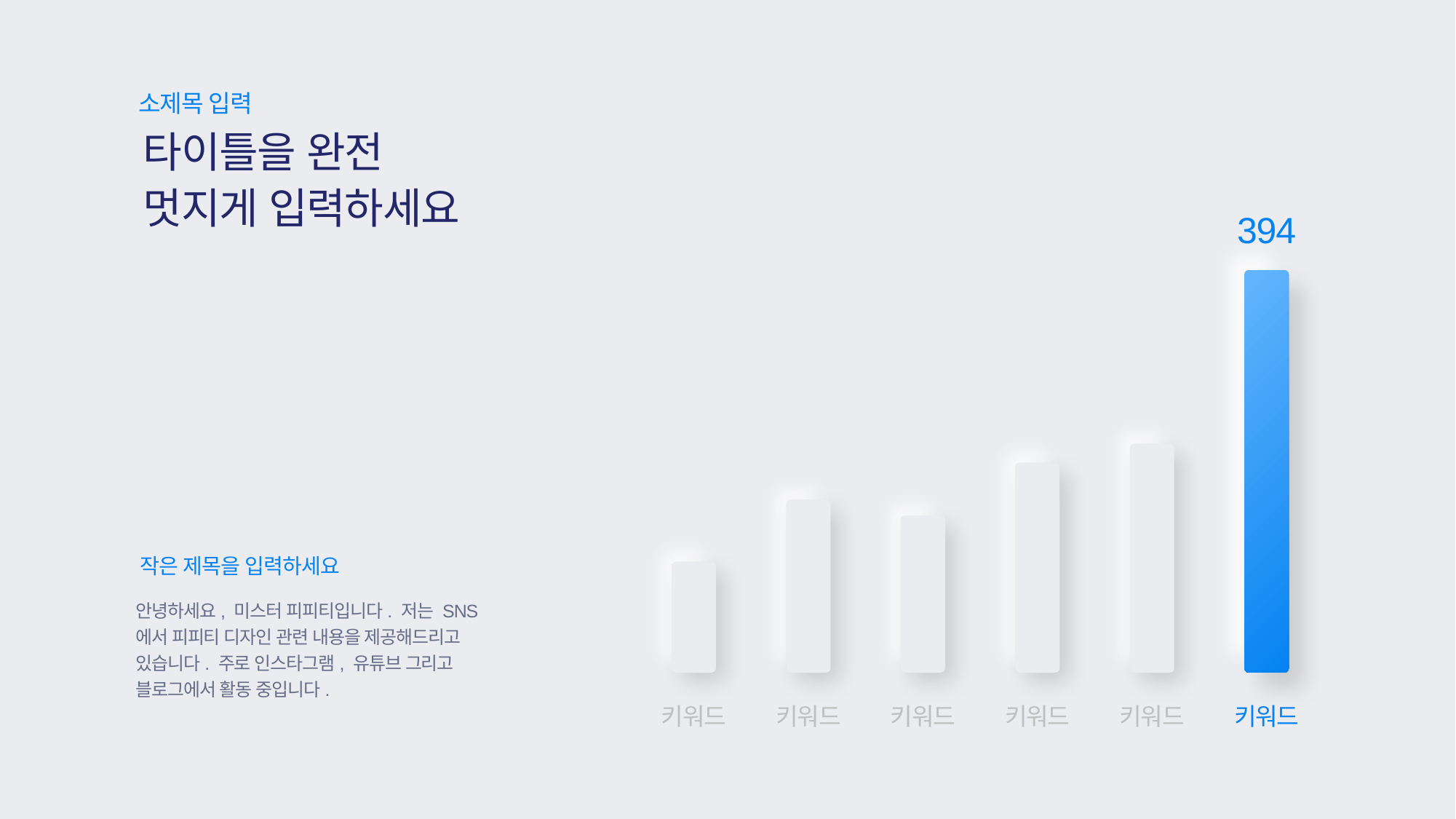

소제목 입력
타이틀을 완전
멋지게 입력하세요
394

작은 제목을 입력하세요

안녕하세요, 미스터 피피티입니다. 저는 SNS에서 피피티 디자인 관련 내용을 제공해드리고 있습니다. 주로 인스타그램, 유튜브 그리고 블로그에서 활동 중입니다.
키워드
키워드
키워드
키워드
키워드
키워드